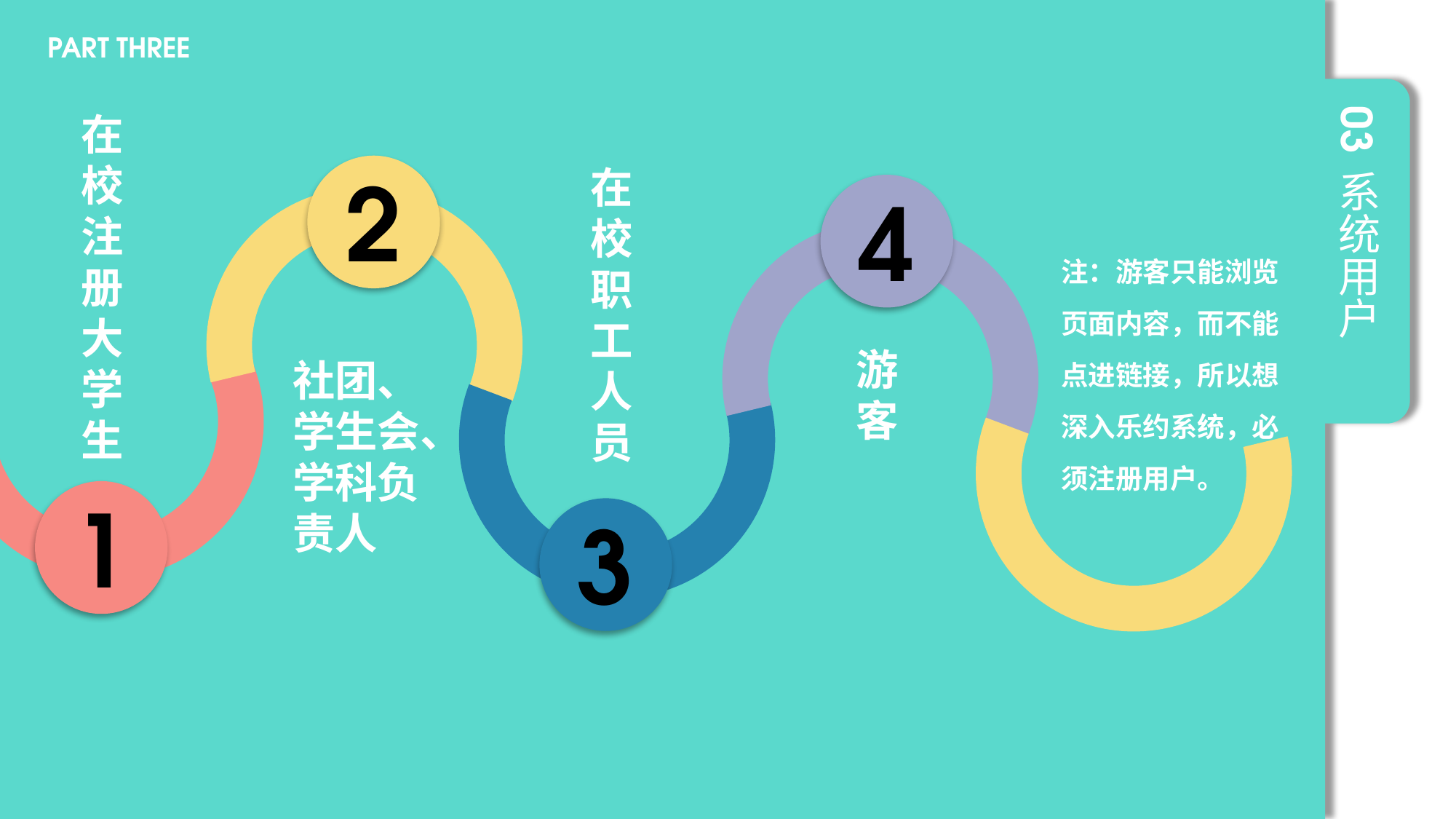

PART THREE
03
在校注册大学生
2
在校职工人员
系统用户
4

注：游客只能浏览
页面内容，而不能
点进链接，所以想
深入乐约系统，必
须注册用户。

游客
社团、学生会、学科负责人
1
3